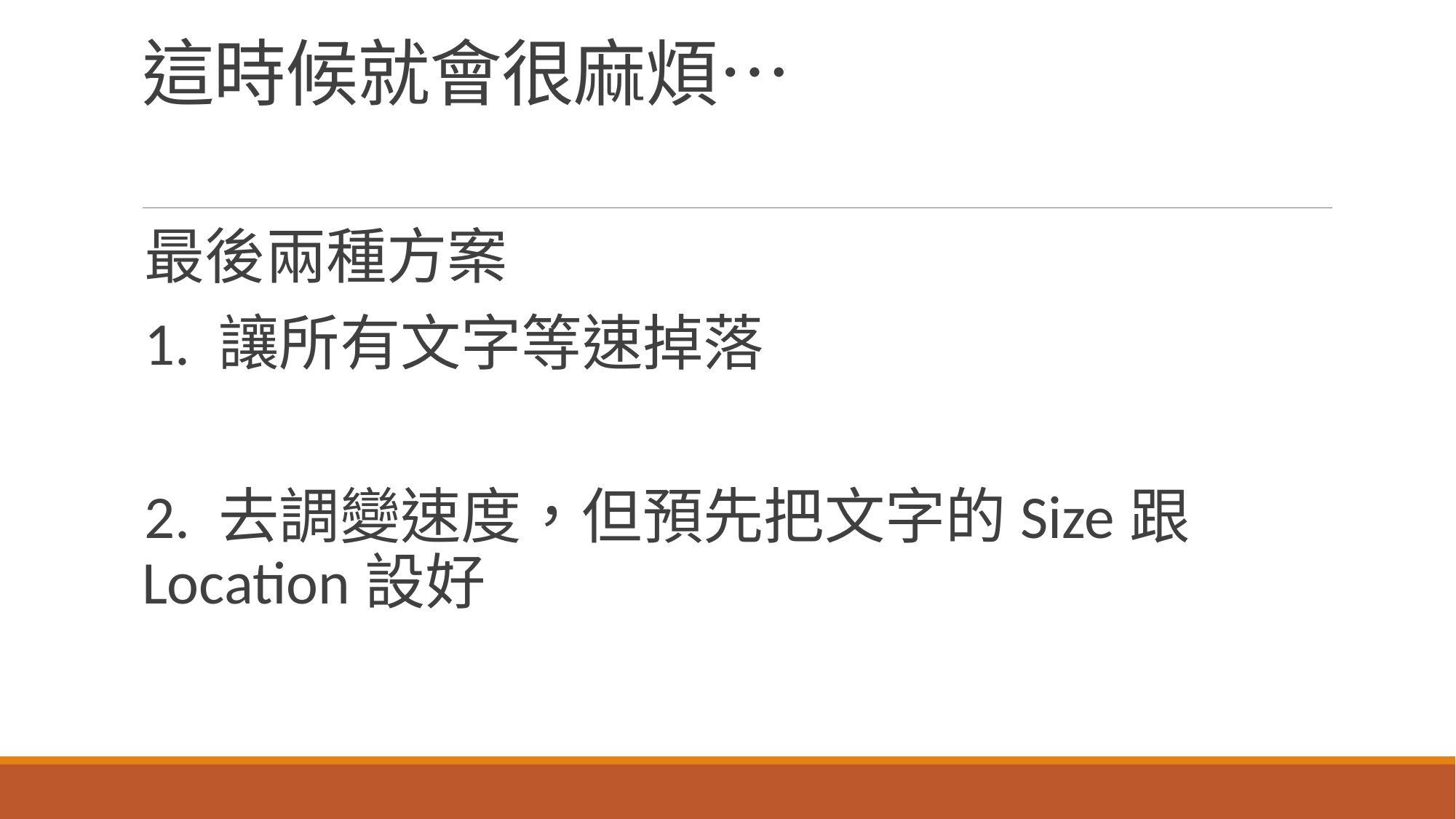

# 這時候就會很麻煩…
最後兩種方案
1. 讓所有文字等速掉落

2. 去調變速度，但預先把文字的Size跟Location設好